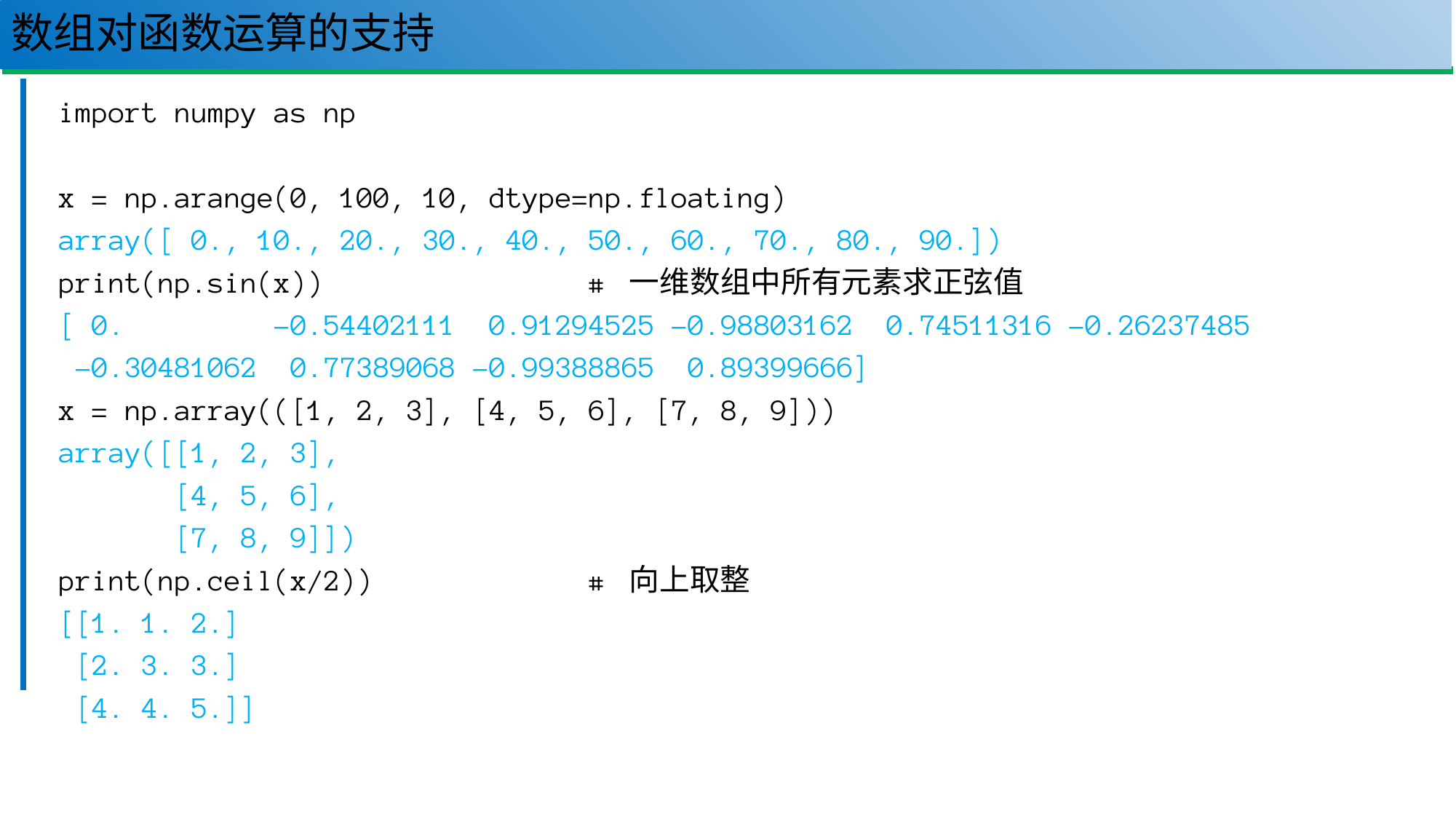

# 数组对函数运算的支持
105
import numpy as np

x = np.arange(0, 100, 10, dtype=np.floating)
array([ 0., 10., 20., 30., 40., 50., 60., 70., 80., 90.])
print(np.sin(x))                # 一维数组中所有元素求正弦值
[ 0.         -0.54402111  0.91294525 -0.98803162  0.74511316 -0.26237485
 -0.30481062  0.77389068 -0.99388865  0.89399666]
x = np.array(([1, 2, 3], [4, 5, 6], [7, 8, 9]))
array([[1, 2, 3],
       [4, 5, 6],
       [7, 8, 9]])
print(np.ceil(x/2))             # 向上取整
[[1. 1. 2.]
 [2. 3. 3.]
 [4. 4. 5.]]